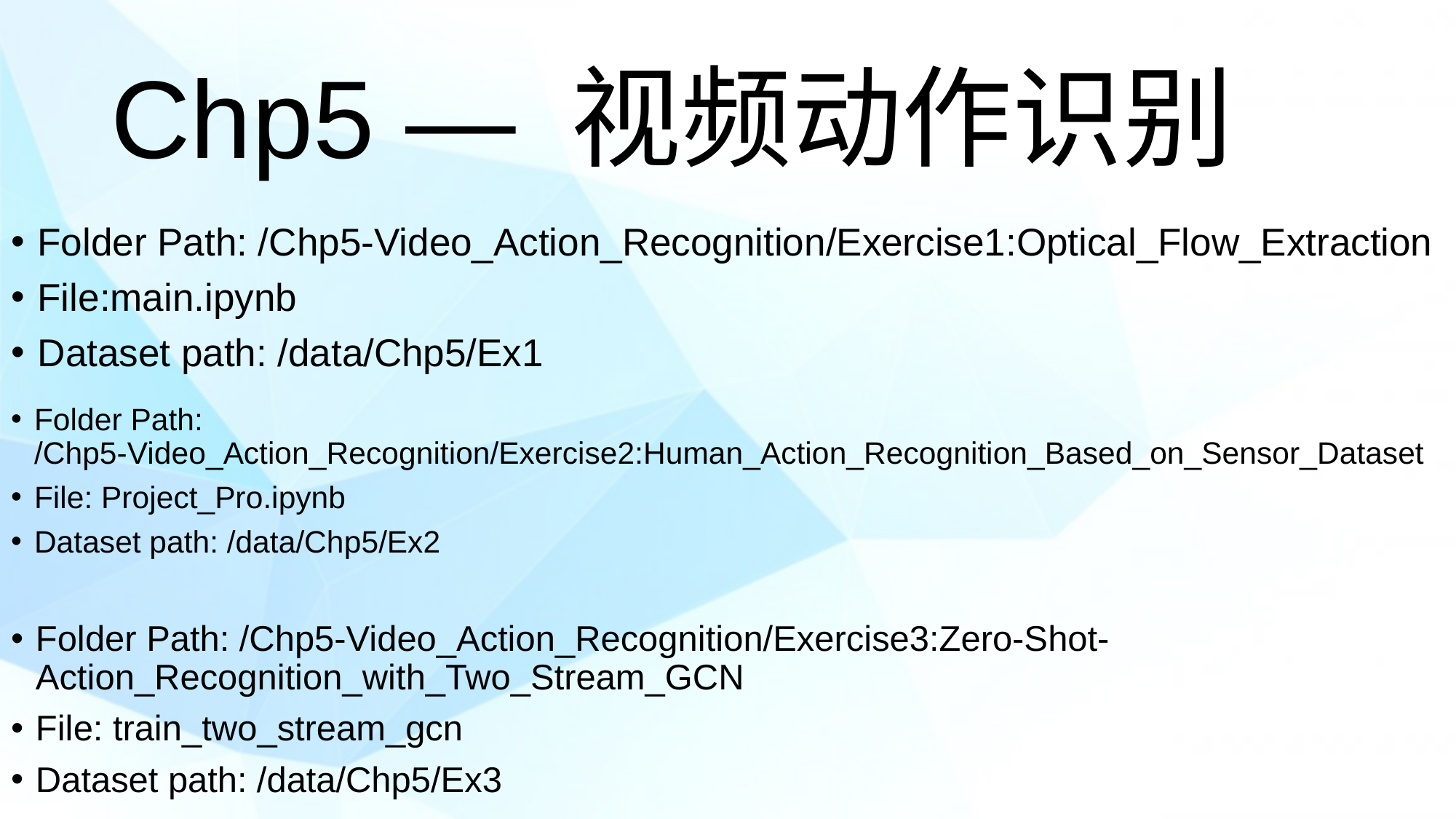

# Chp5 — 视频动作识别
Folder Path: /Chp5-Video_Action_Recognition/Exercise1:Optical_Flow_Extraction
File:main.ipynb
Dataset path: /data/Chp5/Ex1
Folder Path: /Chp5-Video_Action_Recognition/Exercise2:Human_Action_Recognition_Based_on_Sensor_Dataset
File: Project_Pro.ipynb
Dataset path: /data/Chp5/Ex2
Folder Path: /Chp5-Video_Action_Recognition/Exercise3:Zero-Shot-Action_Recognition_with_Two_Stream_GCN
File: train_two_stream_gcn
Dataset path: /data/Chp5/Ex3